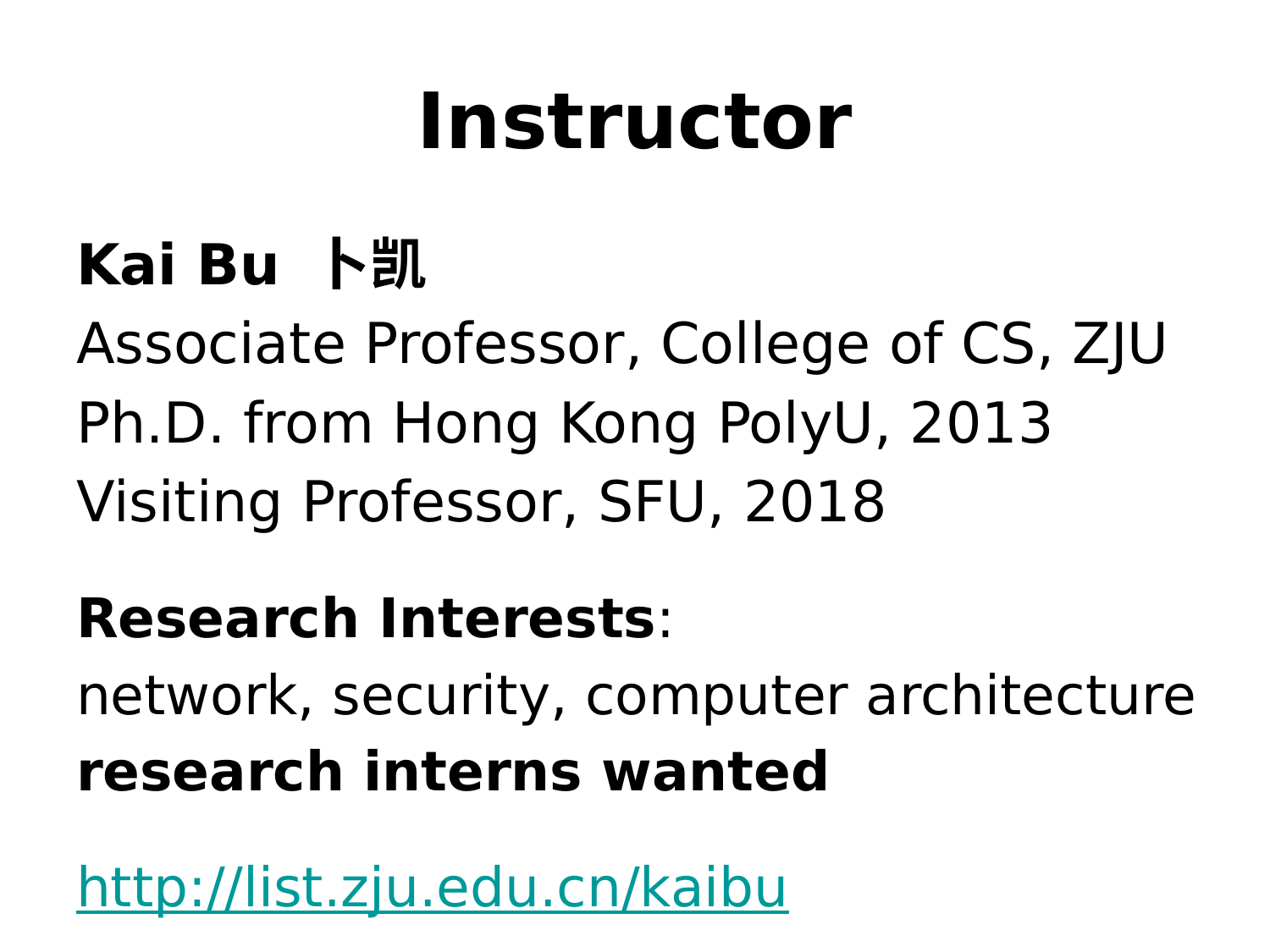

# Instructor
Kai Bu 卜凯
Associate Professor, College of CS, ZJU
Ph.D. from Hong Kong PolyU, 2013
Visiting Professor, SFU, 2018

Research Interests:
network, security, computer architecture
research interns wanted

http://list.zju.edu.cn/kaibu